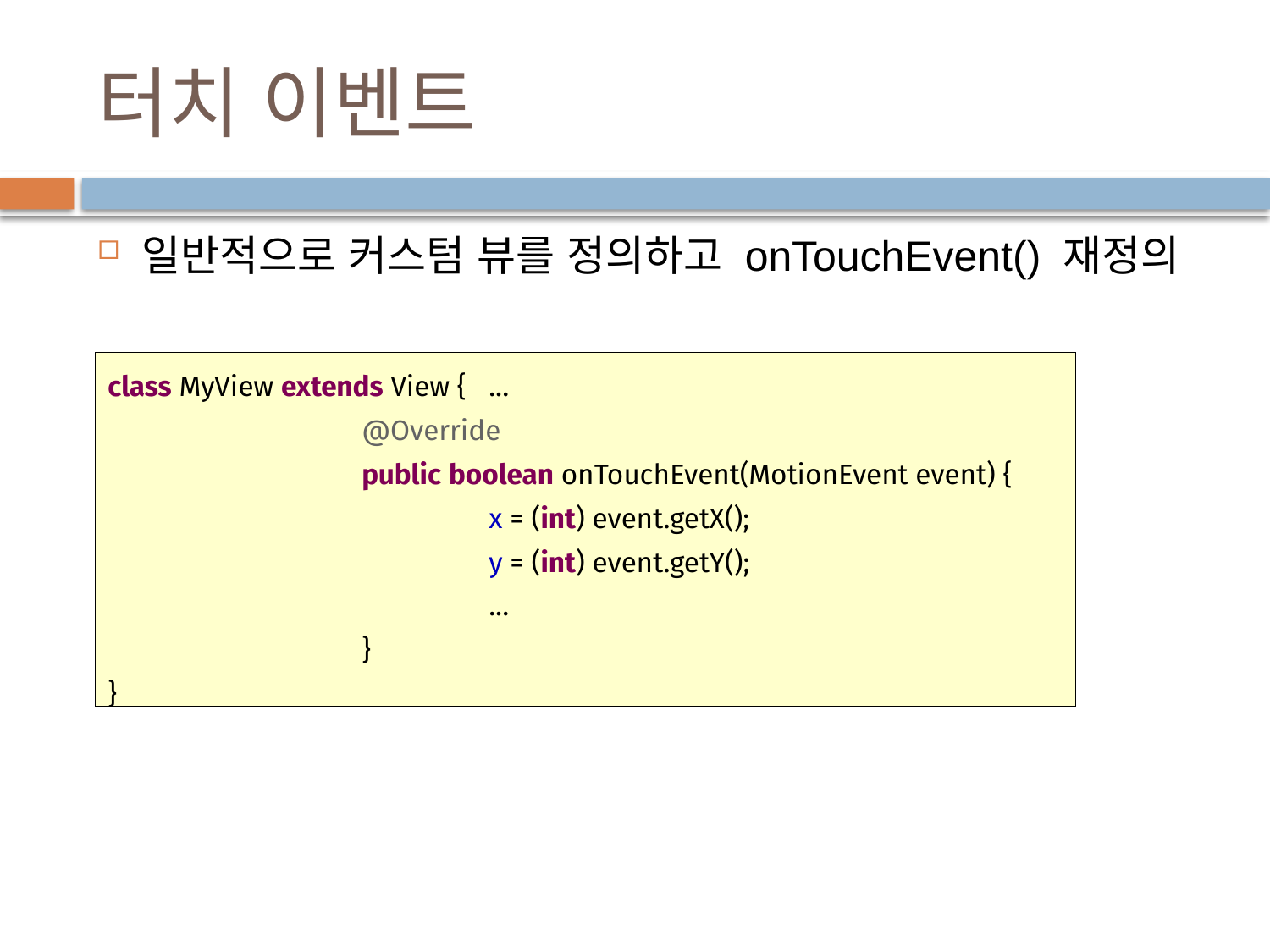

# 터치 이벤트
일반적으로 커스텀 뷰를 정의하고 onTouchEvent() 재정의
class MyView extends View {	...
		@Override
		public boolean onTouchEvent(MotionEvent event) {
			x = (int) event.getX();
			y = (int) event.getY();
			...
		}
}